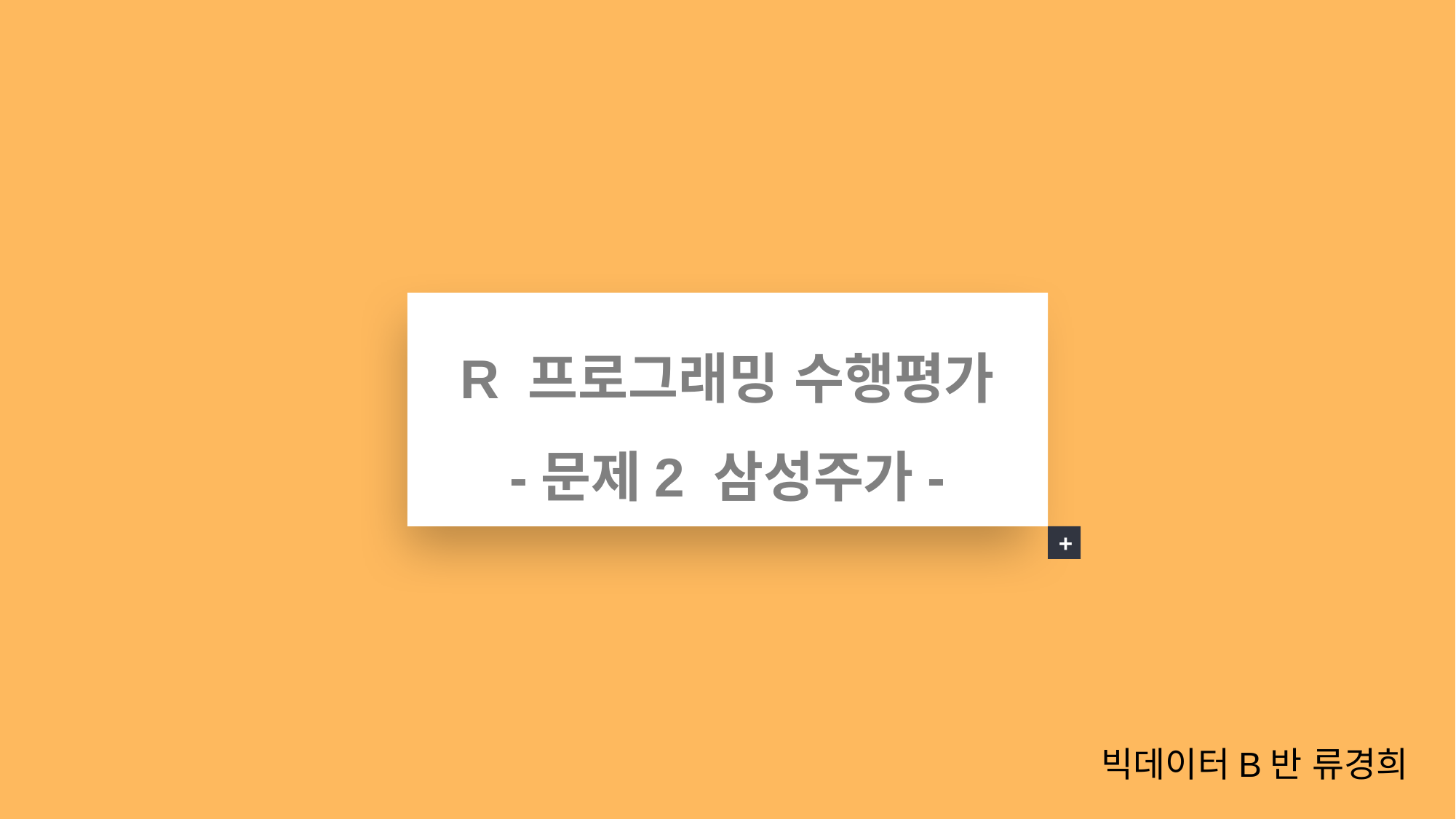

R 프로그래밍 수행평가
-문제2 삼성주가-
+
빅데이터B반 류경희